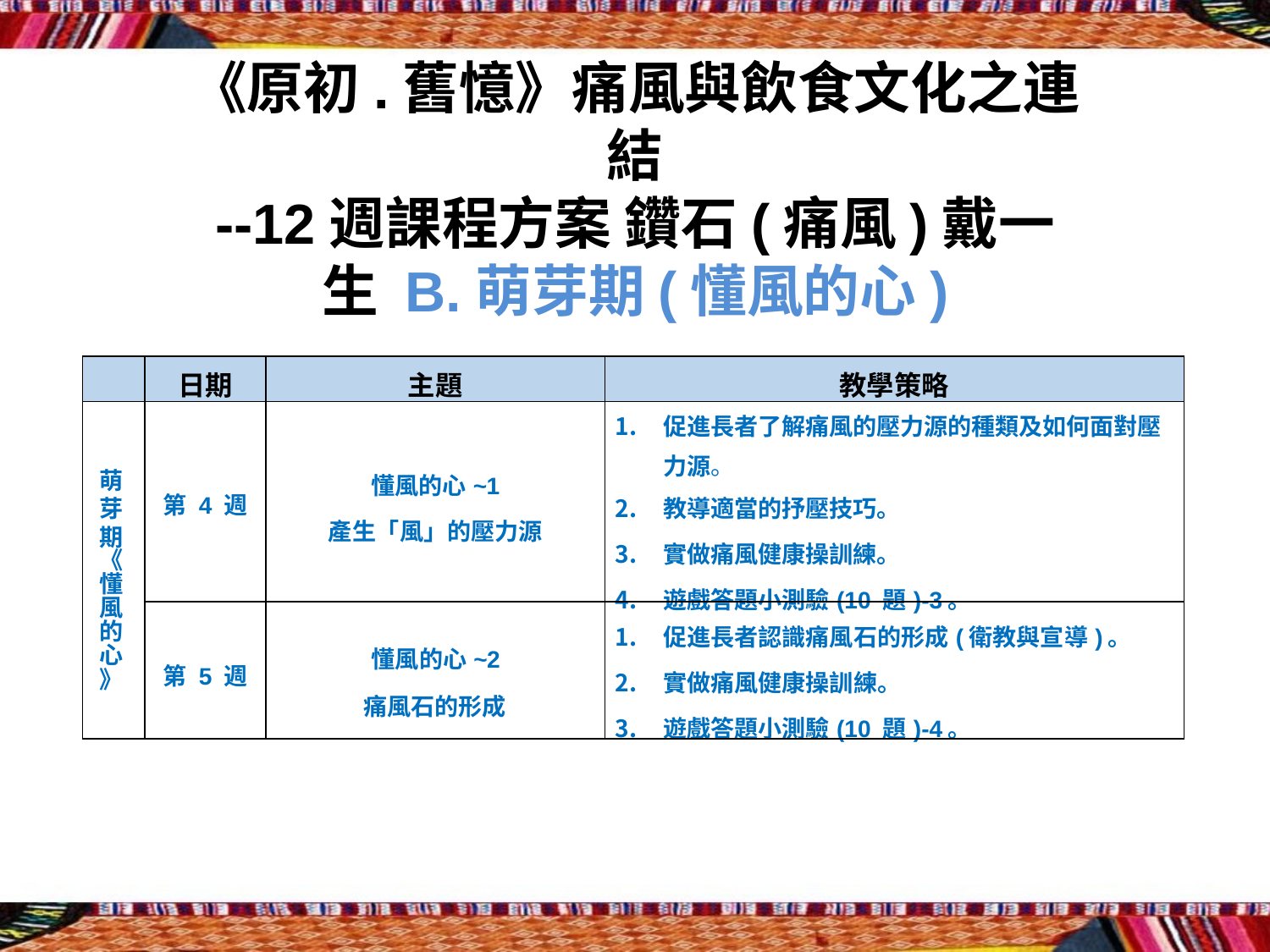

《原初.舊憶》痛風與飲食文化之連結
--12週課程方案 鑽石(痛風)戴一生 B.萌芽期(懂風的心)
|  | 日期 | 主題 | 教學策略 |
| --- | --- | --- | --- |
| 萌 芽 期 《 懂 風 的 心 》 | 第 4 週 | 懂風的心~1 產生「風」的壓力源 | 促進長者了解痛風的壓力源的種類及如何面對壓 力源。 教導適當的抒壓技巧。 實做痛風健康操訓練。 遊戲答題小測驗(10 題)-3。 |
|  | 第 5 週 | 懂風的心~2 痛風石的形成 | 促進長者認識痛風石的形成(衛教與宣導)。 實做痛風健康操訓練。 遊戲答題小測驗(10 題)-4。 |